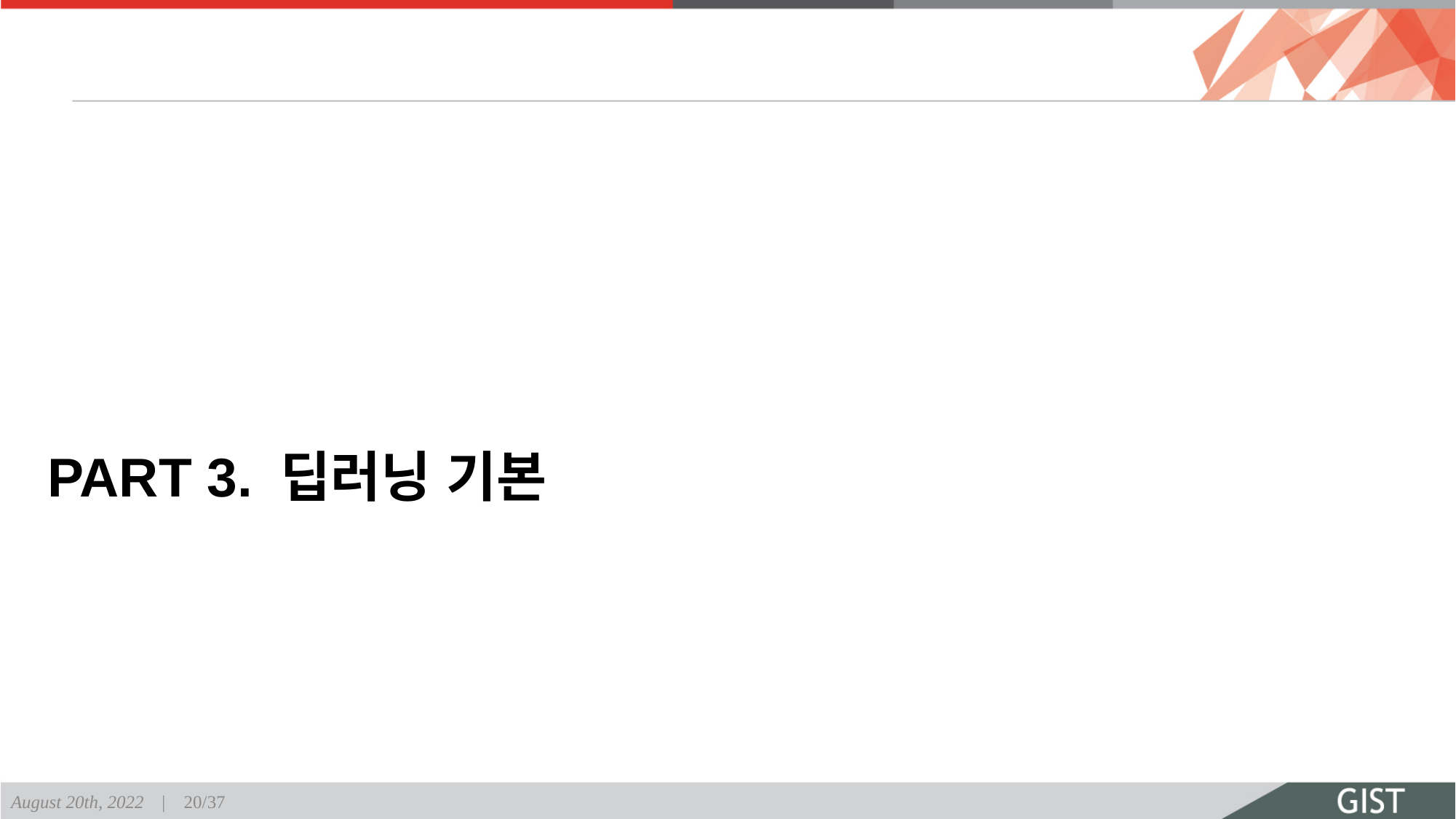

# PART 3. 딥러닝 기본
August 20th, 2022    |    20/37